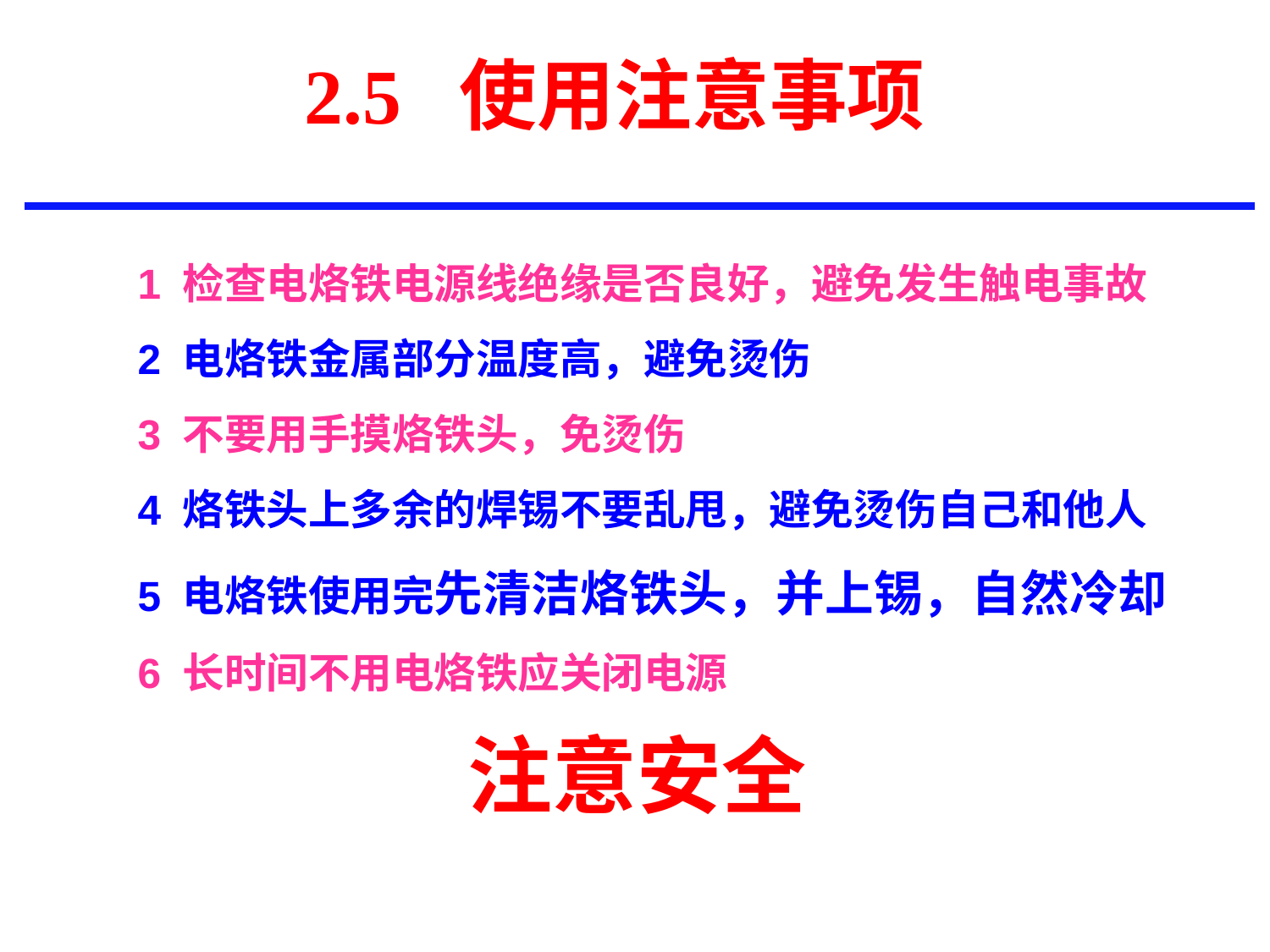

# 2.5  使用注意事项
1 检查电烙铁电源线绝缘是否良好，避免发生触电事故
2 电烙铁金属部分温度高，避免烫伤
3 不要用手摸烙铁头，免烫伤
4 烙铁头上多余的焊锡不要乱甩，避免烫伤自己和他人
5 电烙铁使用完先清洁烙铁头，并上锡，自然冷却
6 长时间不用电烙铁应关闭电源
注意安全